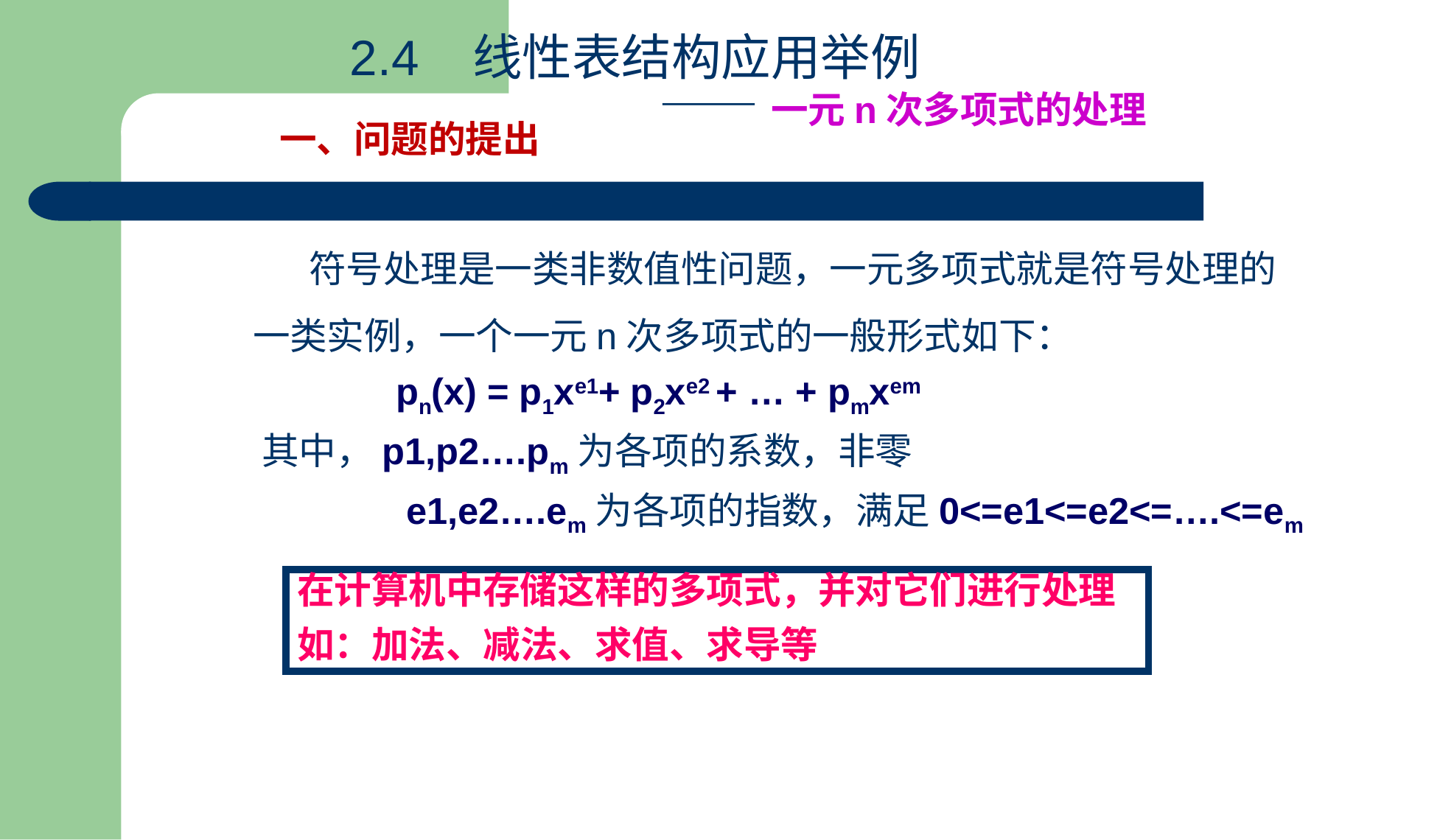

2.4   线性表结构应用举例
                            ——一元n次多项式的处理
一、问题的提出
符号处理是一类非数值性问题，一元多项式就是符号处理的一类实例，一个一元n次多项式的一般形式如下：
             pn(x) = p1xe1+ p2xe2 + … + pmxem
其中，p1,p2….pm为各项的系数，非零
              e1,e2….em为各项的指数，满足0<=e1<=e2<=….<=em
在计算机中存储这样的多项式，并对它们进行处理
如：加法、减法、求值、求导等